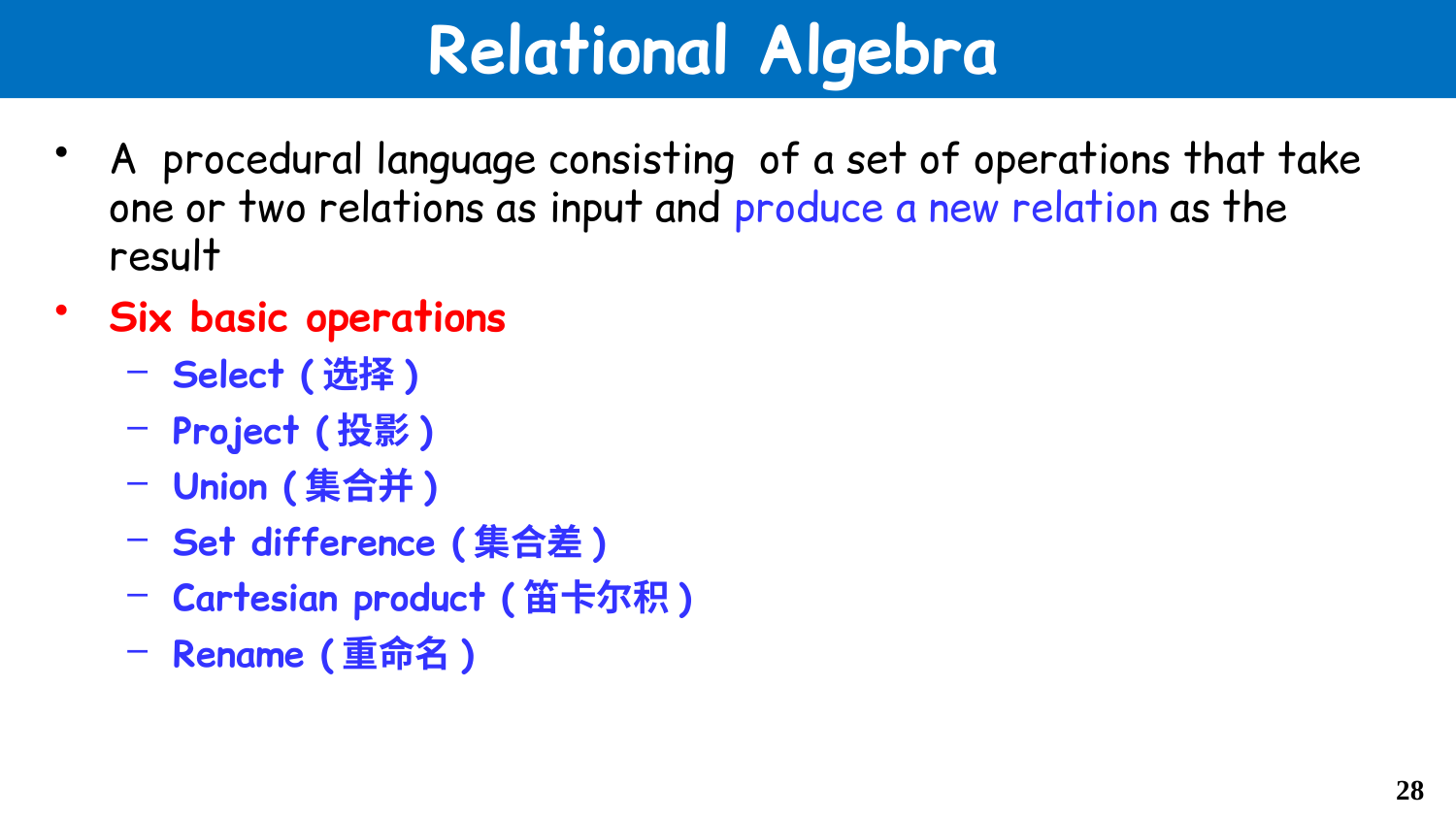

# Relational Algebra
A  procedural language consisting  of a set of operations that take one or two relations as input and produce a new relation as the result
Six basic operations
Select (选择)
Project (投影)
Union (集合并)
Set difference (集合差)
Cartesian product (笛卡尔积)
Rename (重命名)